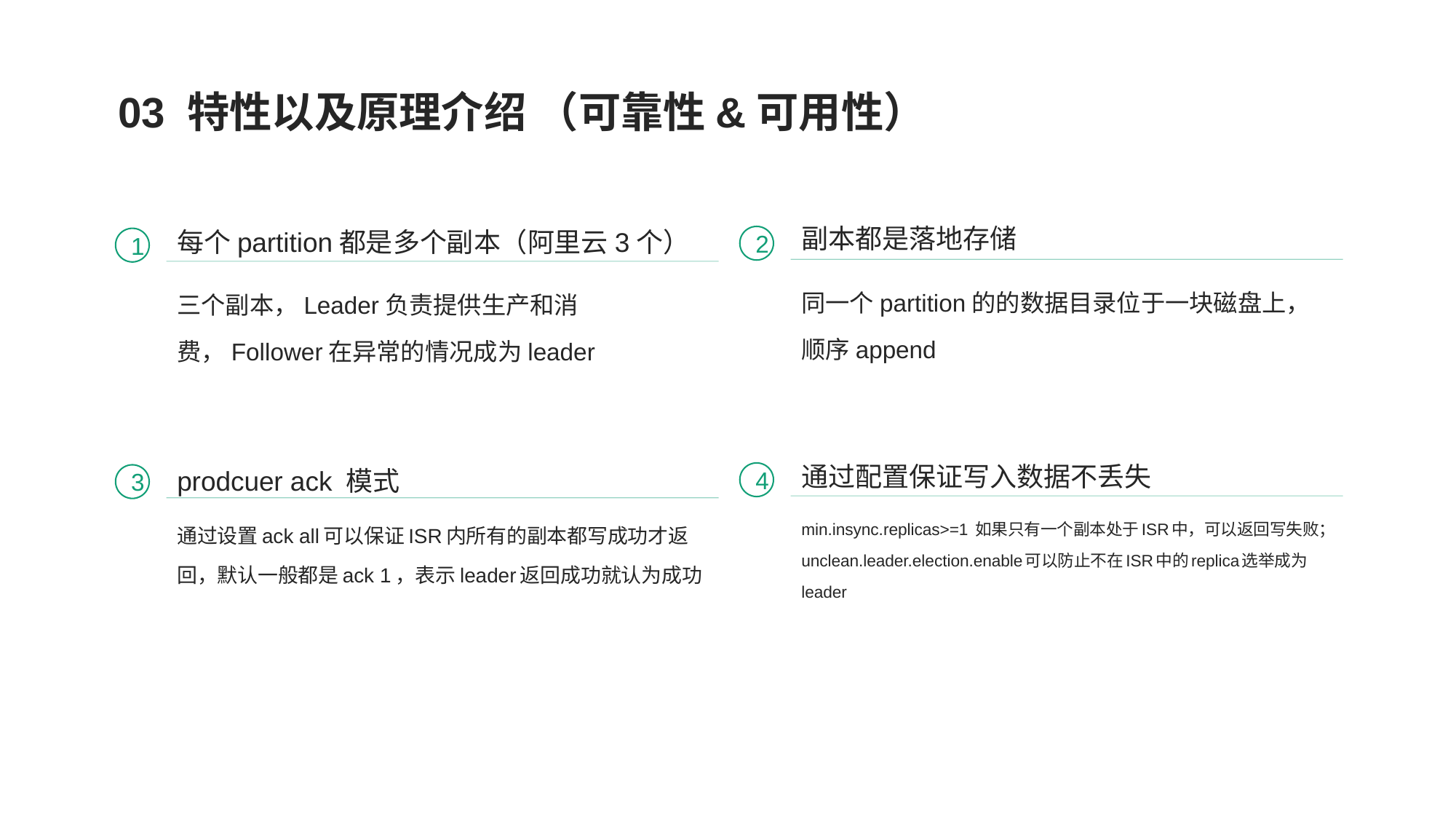

03 特性以及原理介绍 （可靠性&可用性）
副本都是落地存储
每个partition都是多个副本（阿里云3个）
2
1
同一个partition的的数据目录位于一块磁盘上，顺序append
三个副本，Leader负责提供生产和消费，Follower在异常的情况成为leader
通过配置保证写入数据不丢失
prodcuer ack 模式
4
3
min.insync.replicas>=1 如果只有一个副本处于ISR中，可以返回写失败；
unclean.leader.election.enable可以防止不在ISR中的replica选举成为leader
通过设置ack all可以保证ISR内所有的副本都写成功才返回，默认一般都是ack 1，表示leader返回成功就认为成功